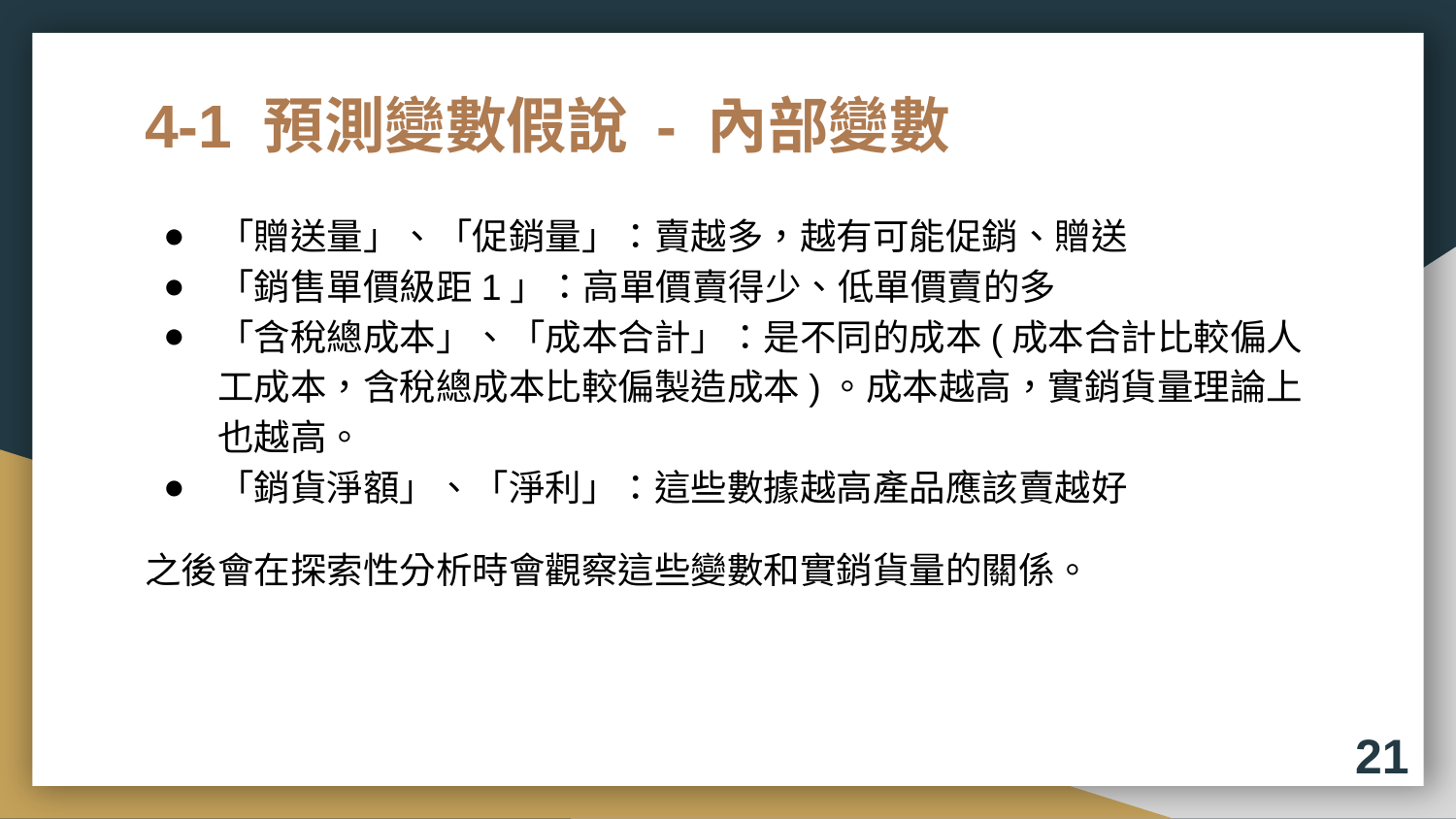

# 4-1 預測變數假說 - 內部變數
「贈送量」、「促銷量」：賣越多，越有可能促銷、贈送
「銷售單價級距1」：高單價賣得少、低單價賣的多
「含稅總成本」、「成本合計」：是不同的成本(成本合計比較偏人工成本，含稅總成本比較偏製造成本)。成本越高，實銷貨量理論上也越高。
「銷貨淨額」、「淨利」：這些數據越高產品應該賣越好
之後會在探索性分析時會觀察這些變數和實銷貨量的關係。
21